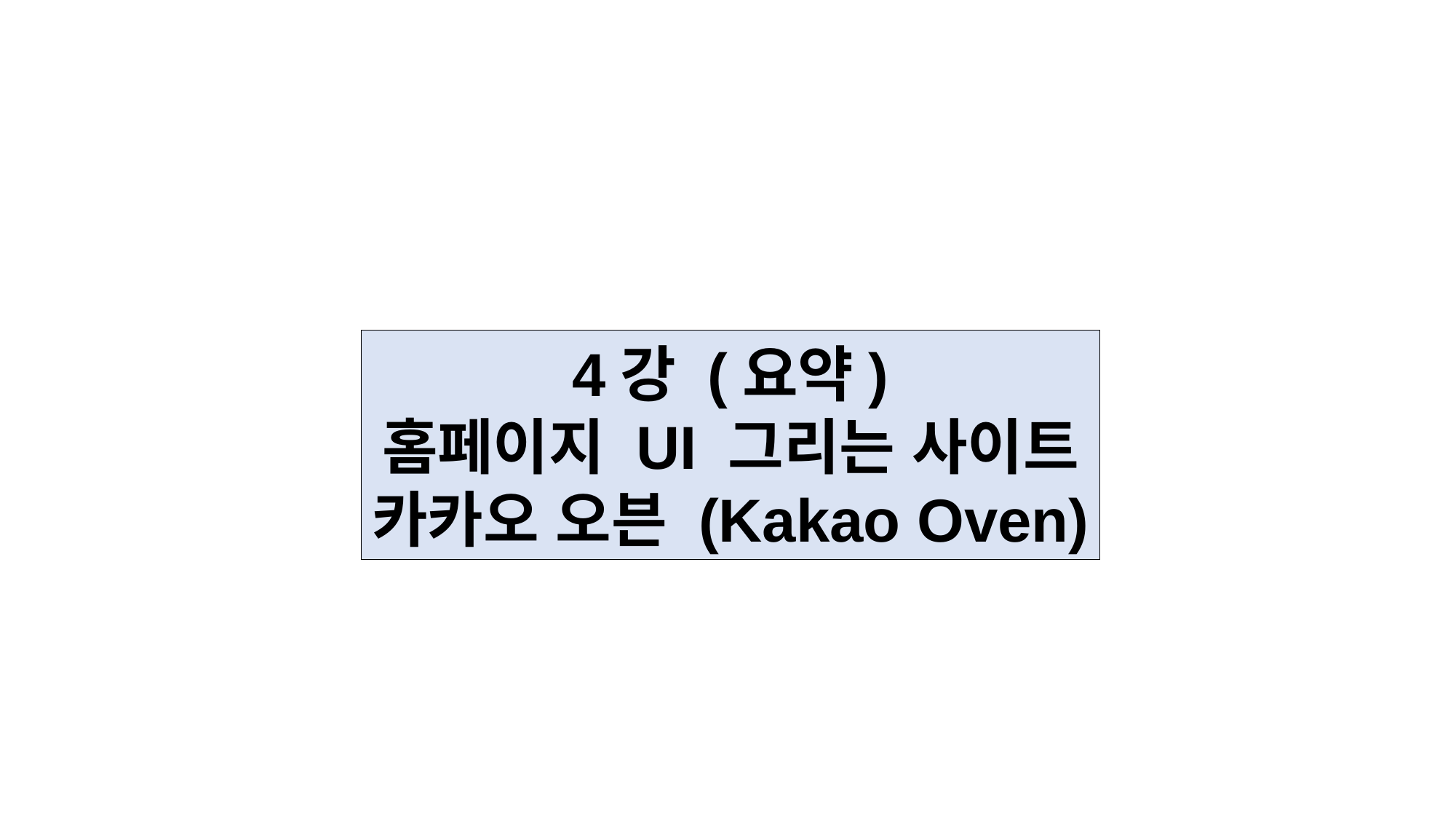

4강 (요약)
홈페이지 UI 그리는 사이트
카카오 오븐 (Kakao Oven)